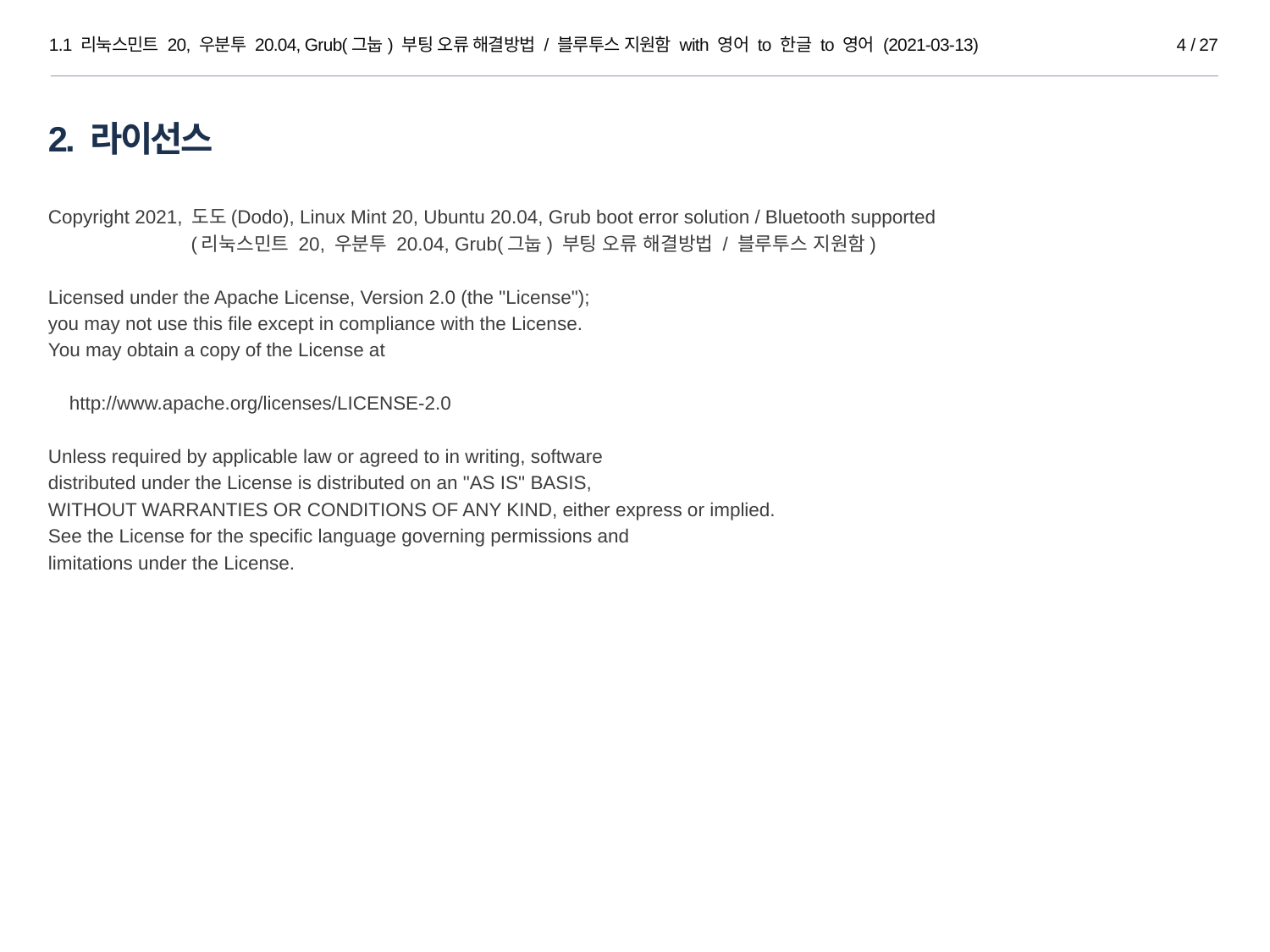

1.1 리눅스민트 20, 우분투 20.04, Grub(그눕) 부팅 오류 해결방법 / 블루투스 지원함 with 영어 to 한글 to 영어 (2021-03-13)
4 / 27

2. 라이선스
Copyright 2021, 도도(Dodo), Linux Mint 20, Ubuntu 20.04, Grub boot error solution / Bluetooth supported
                           (리눅스민트 20, 우분투 20.04, Grub(그눕) 부팅 오류 해결방법 / 블루투스 지원함)

Licensed under the Apache License, Version 2.0 (the "License");
you may not use this file except in compliance with the License.
You may obtain a copy of the License at

    http://www.apache.org/licenses/LICENSE-2.0

Unless required by applicable law or agreed to in writing, software
distributed under the License is distributed on an "AS IS" BASIS,
WITHOUT WARRANTIES OR CONDITIONS OF ANY KIND, either express or implied.
See the License for the specific language governing permissions and
limitations under the License.